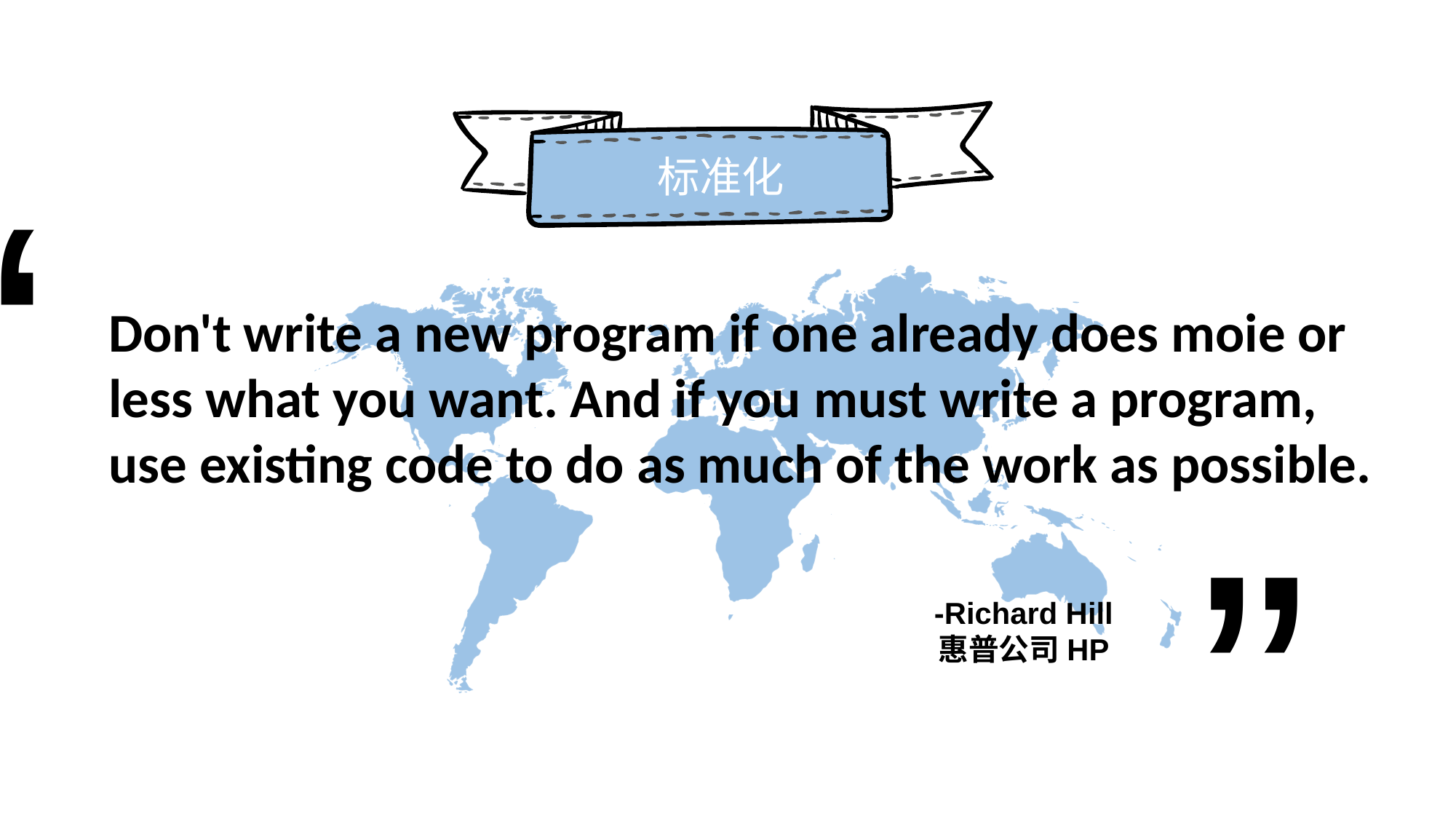

标准化
“

Don't write a new program if one already does moie or less what you want. And if you must write a program, use existing code to do as much of the work as possible.
”
-Richard Hill
惠普公司HP